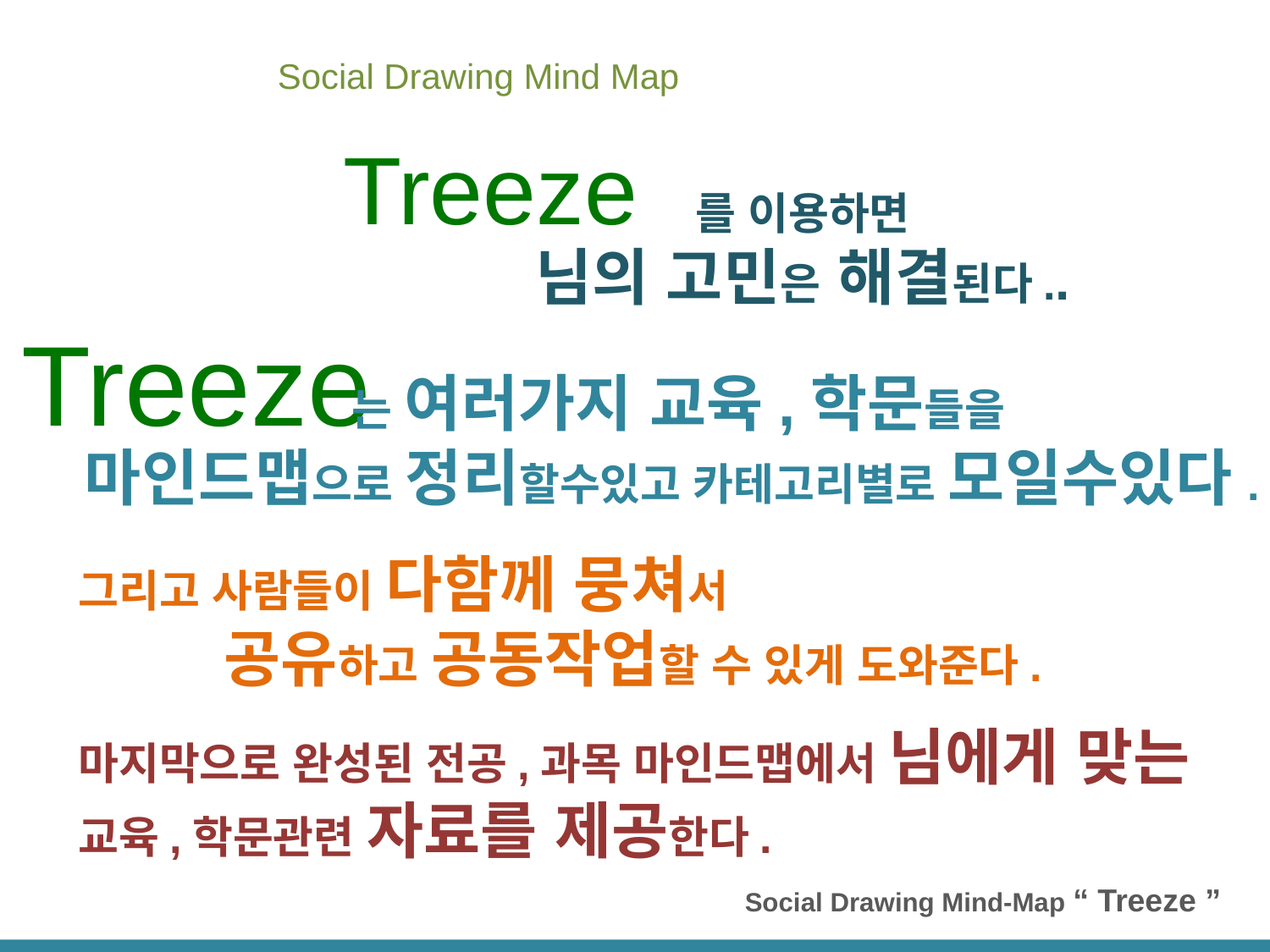

Social Drawing Mind Map
 Treeze
를 이용하면
님의 고민은 해결된다..

 Treeze
는 여러가지 교육,학문들을
마인드맵으로 정리할수있고 카테고리별로 모일수있다.

그리고 사람들이 다함께 뭉쳐서
           공유하고 공동작업할 수 있게 도와준다.

마지막으로 완성된 전공,과목 마인드맵에서 님에게 맞는
교육,학문관련 자료를 제공한다.
Social Drawing Mind-Map “ Treeze ”